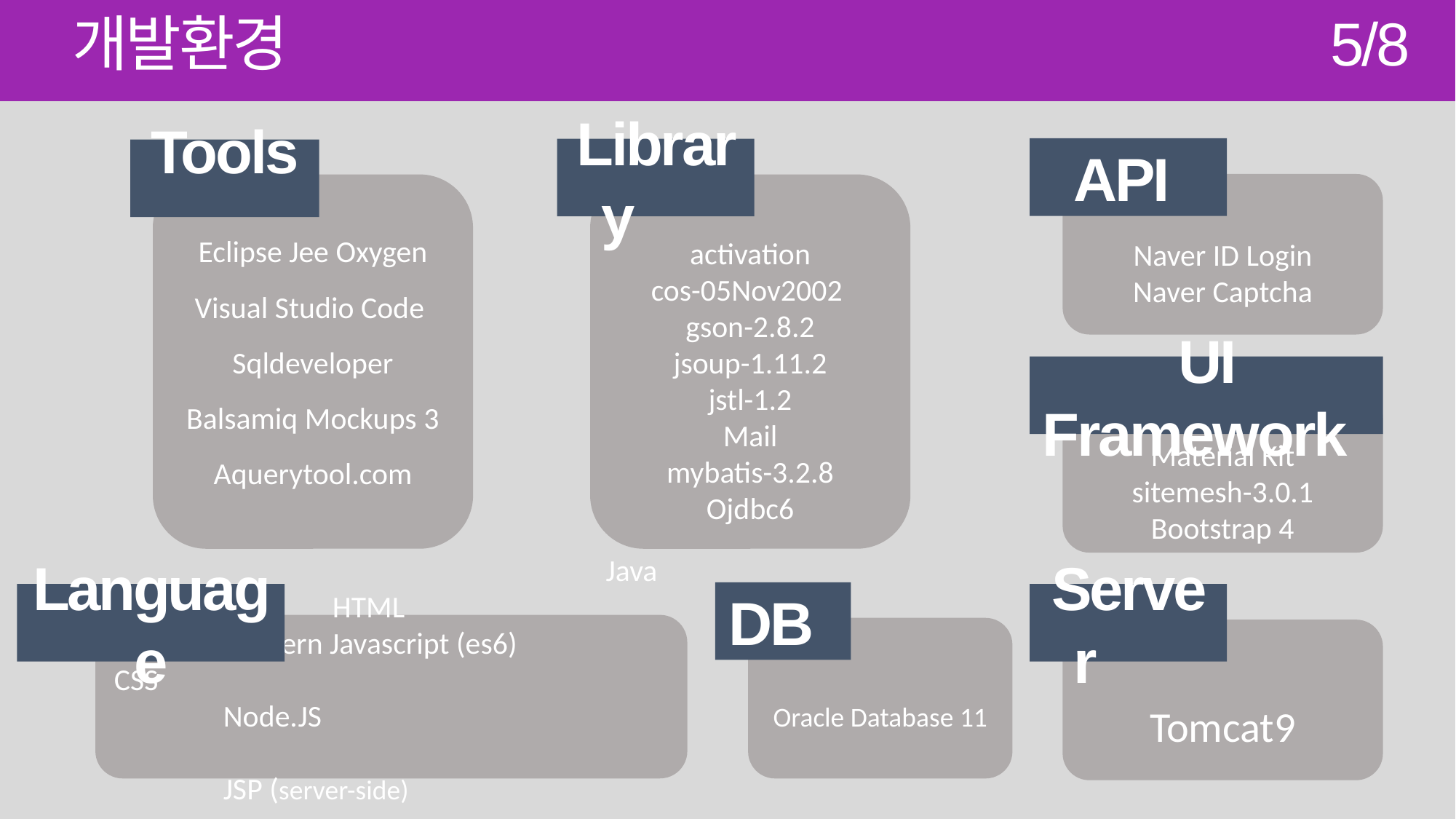

개발환경
5/8

API
Library
Tools

Naver ID Login
Naver Captcha
Eclipse Jee Oxygen

Visual Studio Code

Sqldeveloper

Balsamiq Mockups 3

Aquerytool.com

activation
cos-05Nov2002
gson-2.8.2
jsoup-1.11.2
jstl-1.2
Mail
mybatis-3.2.8
Ojdbc6
UI Framework

Material Kit
sitemesh-3.0.1
Bootstrap 4
DB
Language
Server
				        Java 8 		HTML
	Modern Javascript (es6)  		CSS
	Node.JS
	JSP (server-side)

Oracle Database 11

Tomcat9